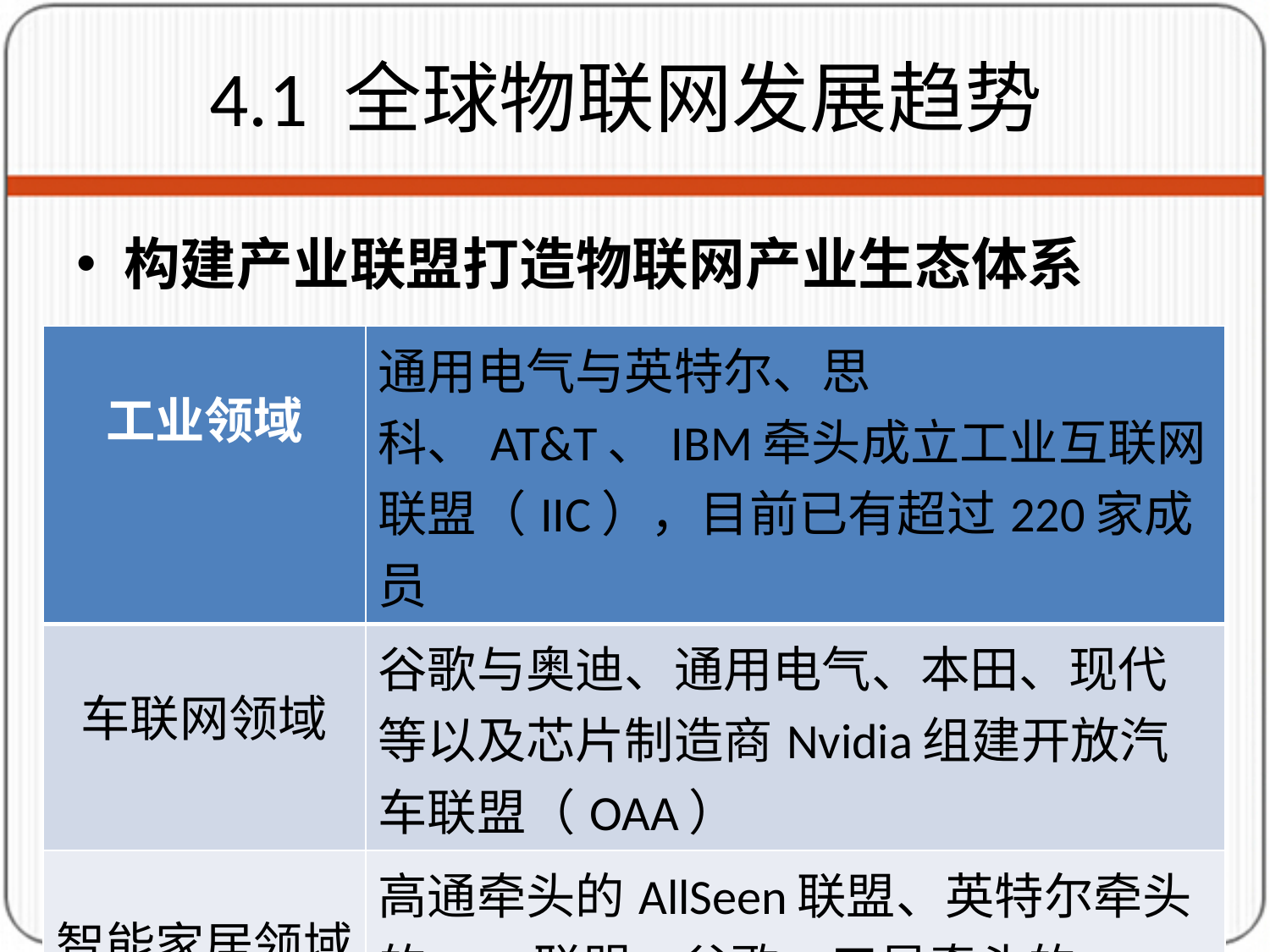

# 4.1 全球物联网发展趋势
构建产业联盟打造物联网产业生态体系
| 工业领域 | 通用电气与英特尔、思科、AT&T、IBM牵头成立工业互联网联盟（IIC），目前已有超过220家成员 |
| --- | --- |
| 车联网领域 | 谷歌与奥迪、通用电气、本田、现代等以及芯片制造商Nvidia组建开放汽车联盟（OAA） |
| 智能家居领域 | 高通牵头的AllSeen联盟、英特尔牵头的OIC 联盟，谷歌、三星牵头的Thread联盟以及苹果HomeKit等多个阵营 |